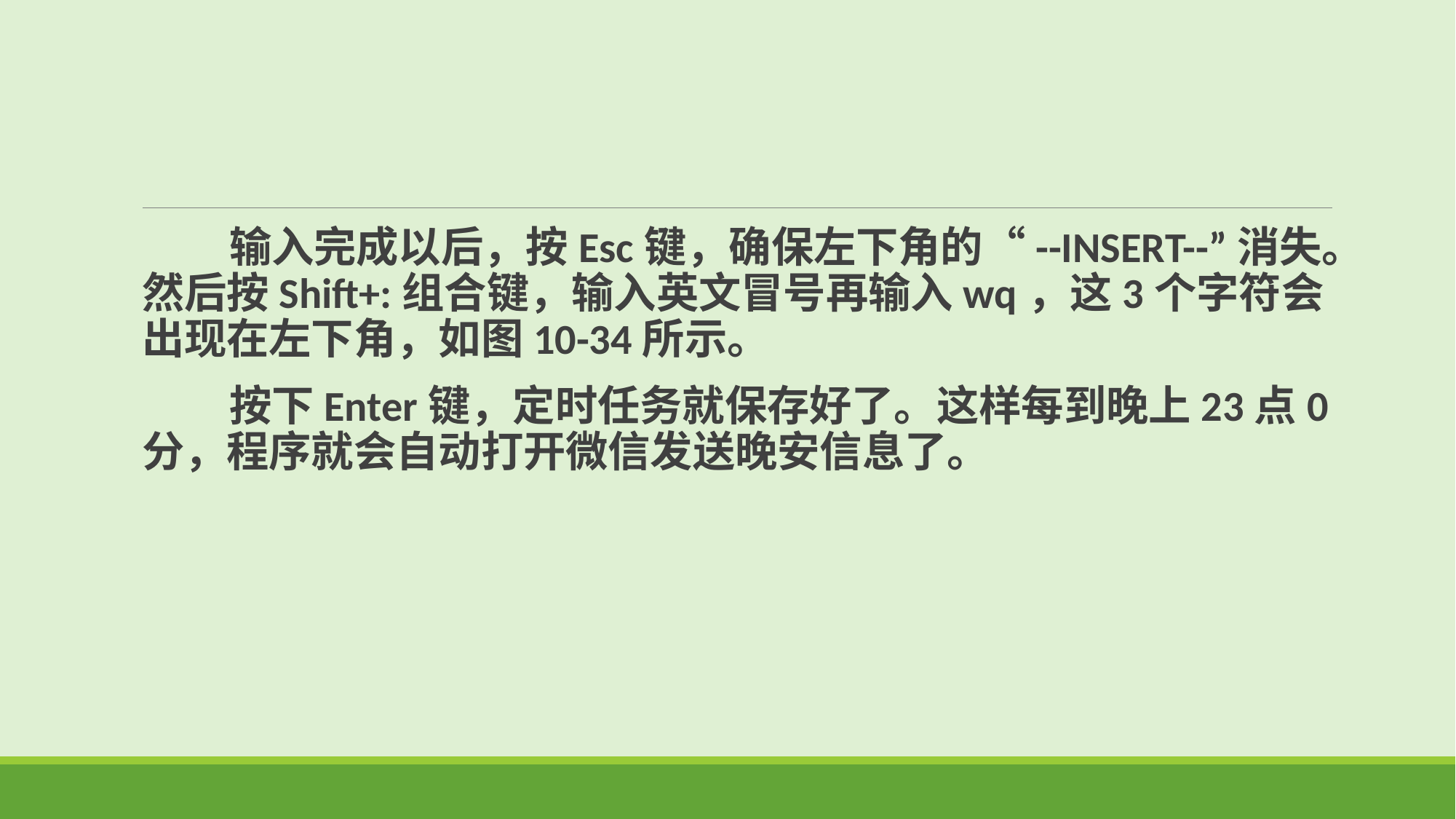

输入完成以后，按Esc键，确保左下角的“--INSERT--”消失。然后按Shift+:组合键，输入英文冒号再输入wq，这3个字符会出现在左下角，如图10-34所示。
        按下Enter键，定时任务就保存好了。这样每到晚上23点0分，程序就会自动打开微信发送晚安信息了。